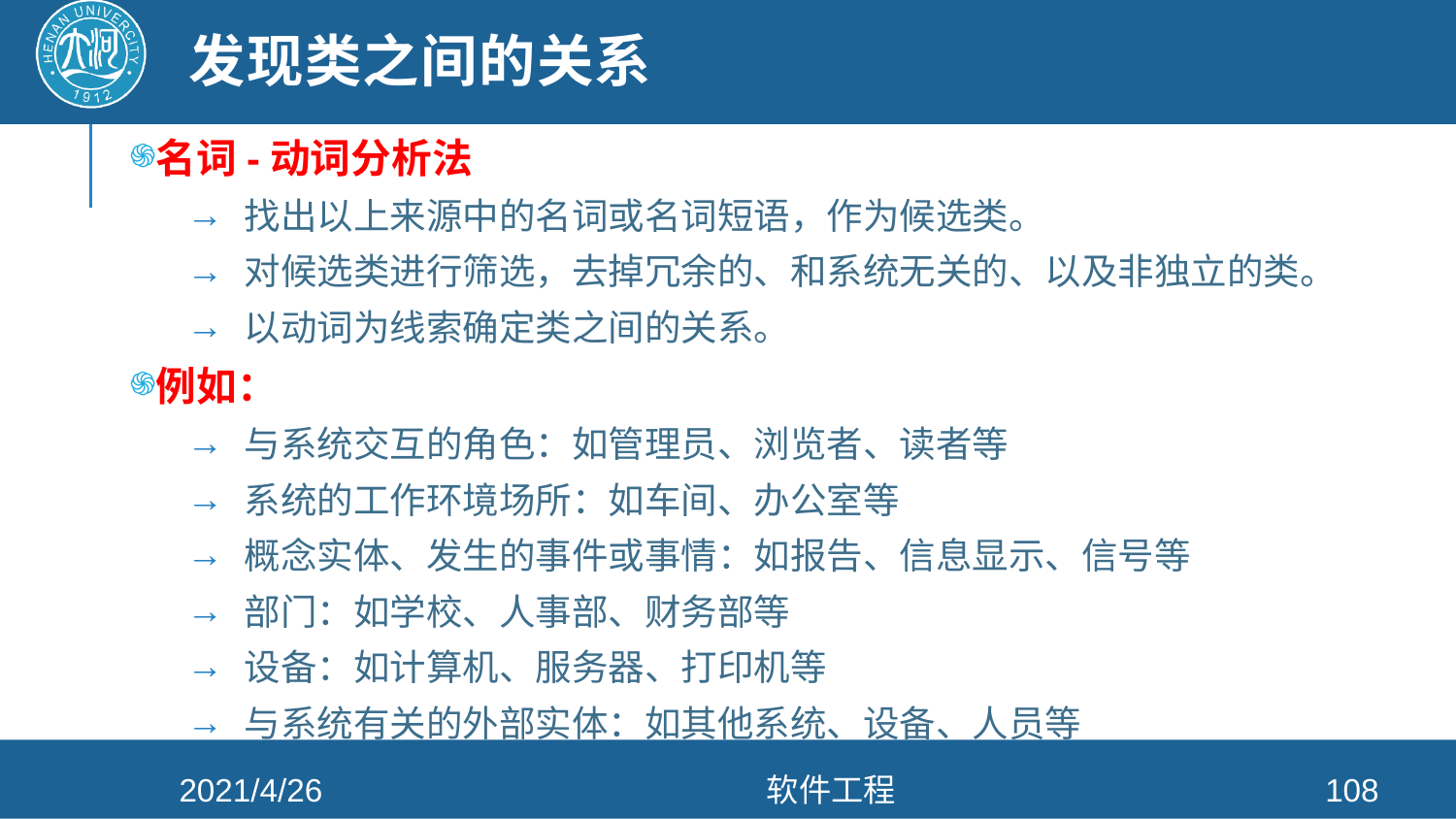

# 发现类之间的关系
名词-动词分析法
找出以上来源中的名词或名词短语，作为候选类。
对候选类进行筛选，去掉冗余的、和系统无关的、以及非独立的类。
以动词为线索确定类之间的关系。
例如：
与系统交互的角色：如管理员、浏览者、读者等
系统的工作环境场所：如车间、办公室等
概念实体、发生的事件或事情：如报告、信息显示、信号等
部门：如学校、人事部、财务部等
设备：如计算机、服务器、打印机等
与系统有关的外部实体：如其他系统、设备、人员等
2021/4/26
软件工程
108